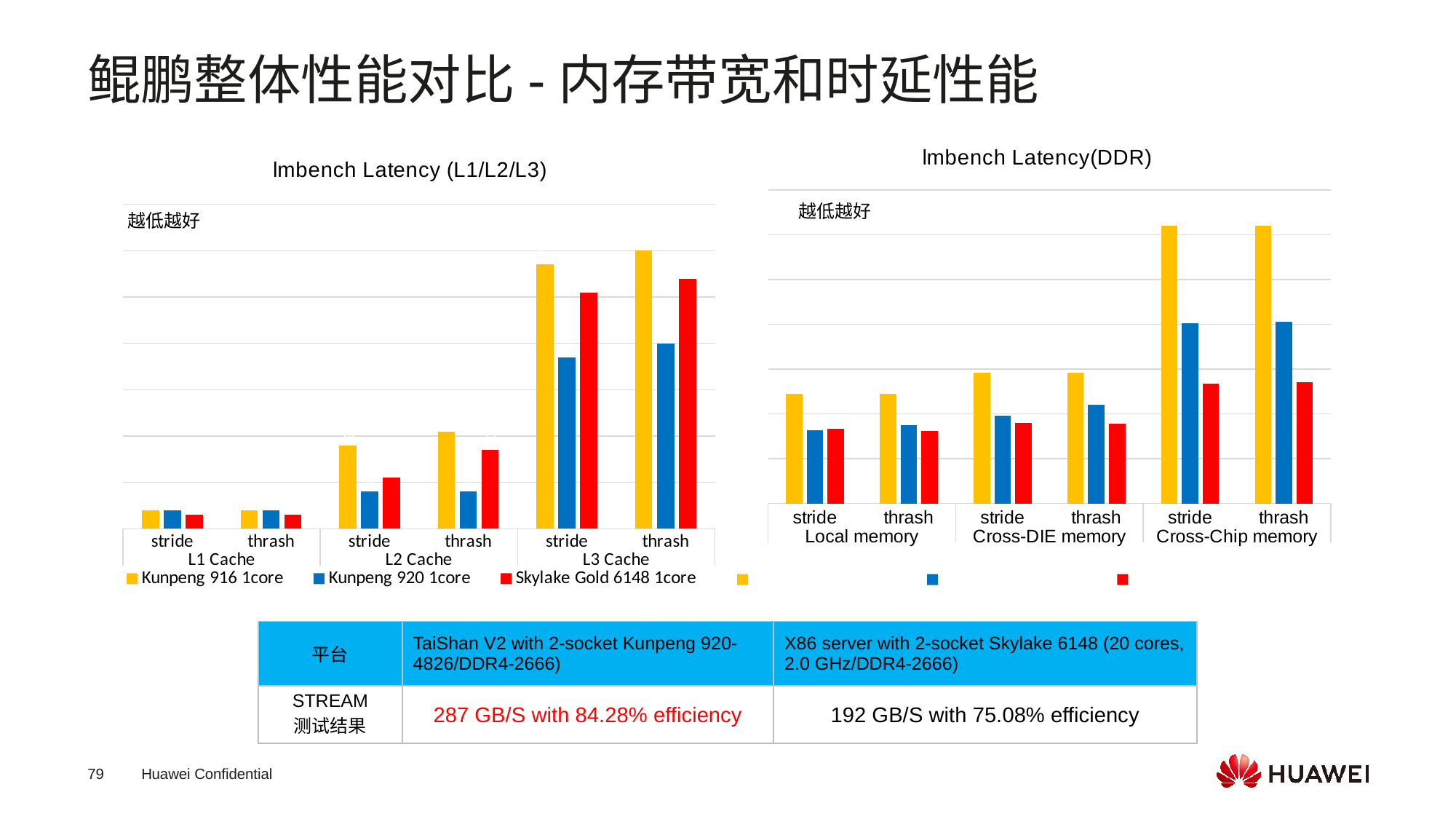

# 鲲鹏整体性能对比-内存带宽和时延性能

### Chart: lmbench Latency(DDR)

| Category | Kunpeng 916 1core | Kunpeng 920 1core | Skylake Gold 6148 1core |
|---|---|---|---|
| stride | 122.0 | 81.7 | 83.0 |
| thrash | 122.0 | 87.5 | 81.0 |
| stride | 146.0 | 98.4 | 90.0 |
| thrash | 146.0 | 110.3 | 89.0 |
| stride | 310.0 | 201.4 | 134.0 |
| thrash | 310.0 | 202.6 | 135.0 |

### Chart: lmbench Latency (L1/L2/L3)

| Category | Kunpeng 916 1core | Kunpeng 920 1core | Skylake Gold 6148 1core |
|---|---|---|---|
| stride | 4.0 | 4.0 | 3.0 |
| thrash | 4.0 | 4.0 | 3.0 |
| stride | 18.0 | 8.0 | 11.0 |
| thrash | 21.0 | 8.0 | 17.0 |
| stride | 57.0 | 37.0 | 51.0 |
| thrash | 60.0 | 40.0 | 54.0 |
越低越好
| 平台 | TaiShan V2 with 2-socket Kunpeng 920-4826/DDR4-2666) | X86 server with 2-socket Skylake 6148 (20 cores, 2.0 GHz/DDR4-2666) |
| --- | --- | --- |
| STREAM 测试结果 | 287 GB/S with 84.28% efficiency | 192 GB/S with 75.08% efficiency |